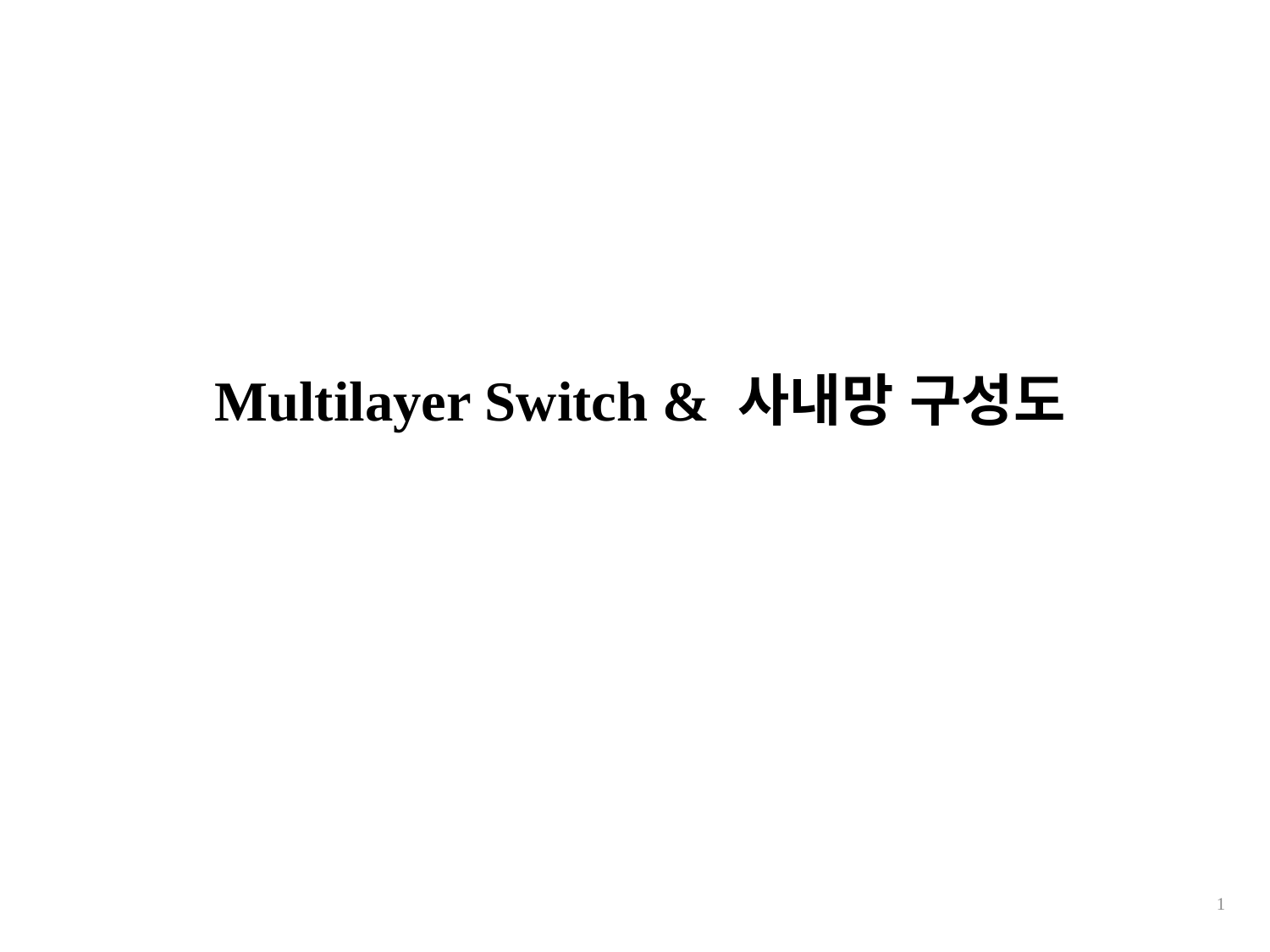

# Multilayer Switch & 사내망 구성도
1